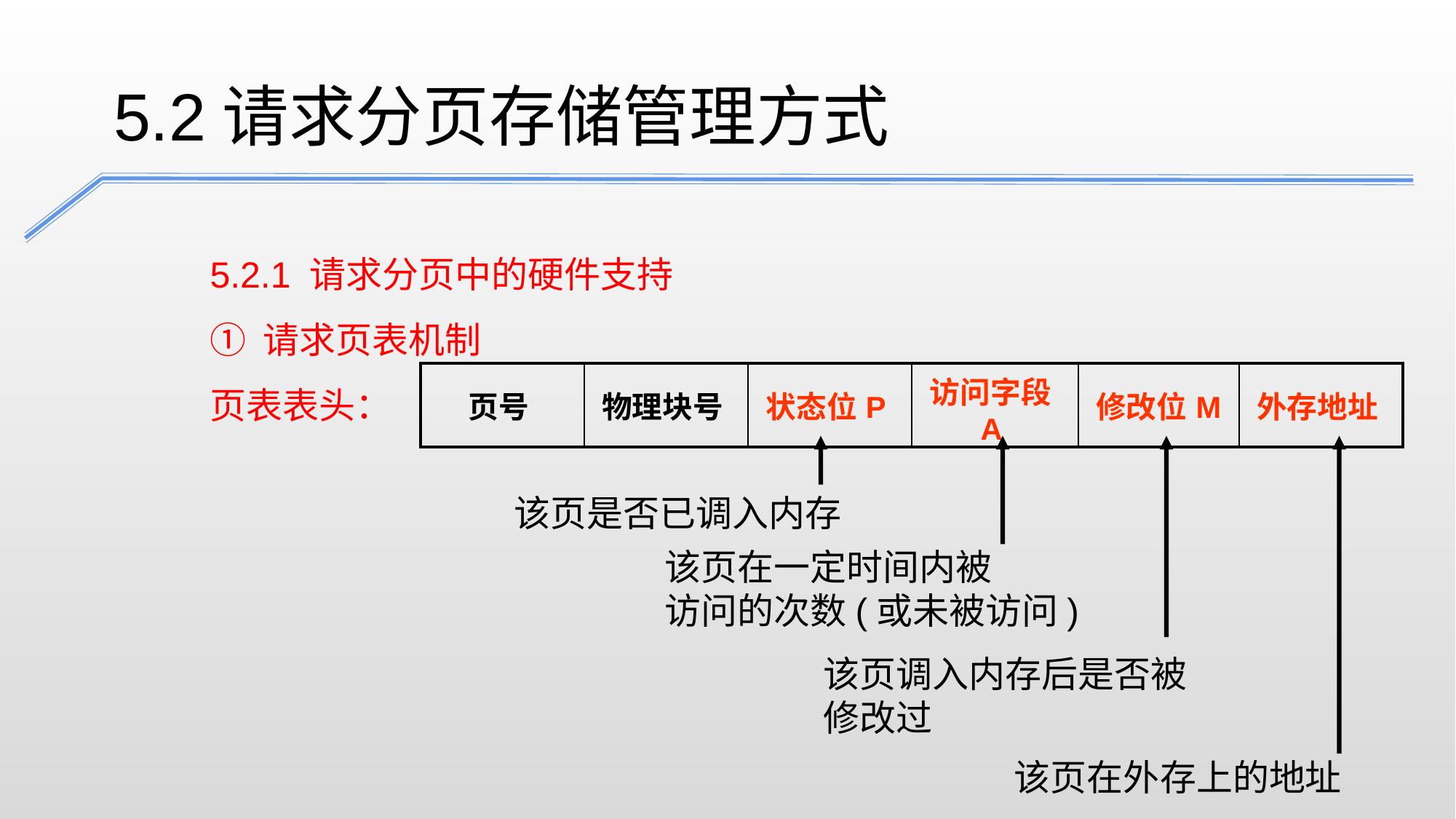

5.2请求分页存储管理方式

5.2.1 请求分页中的硬件支持
① 请求页表机制
页表表头：

| 页号 | 物理块号 | 状态位P | 访问字段A | 修改位M | 外存地址 |
| --- | --- | --- | --- | --- | --- |

该页是否已调入内存

该页在一定时间内被
访问的次数(或未被访问)

该页调入内存后是否被
修改过

该页在外存上的地址